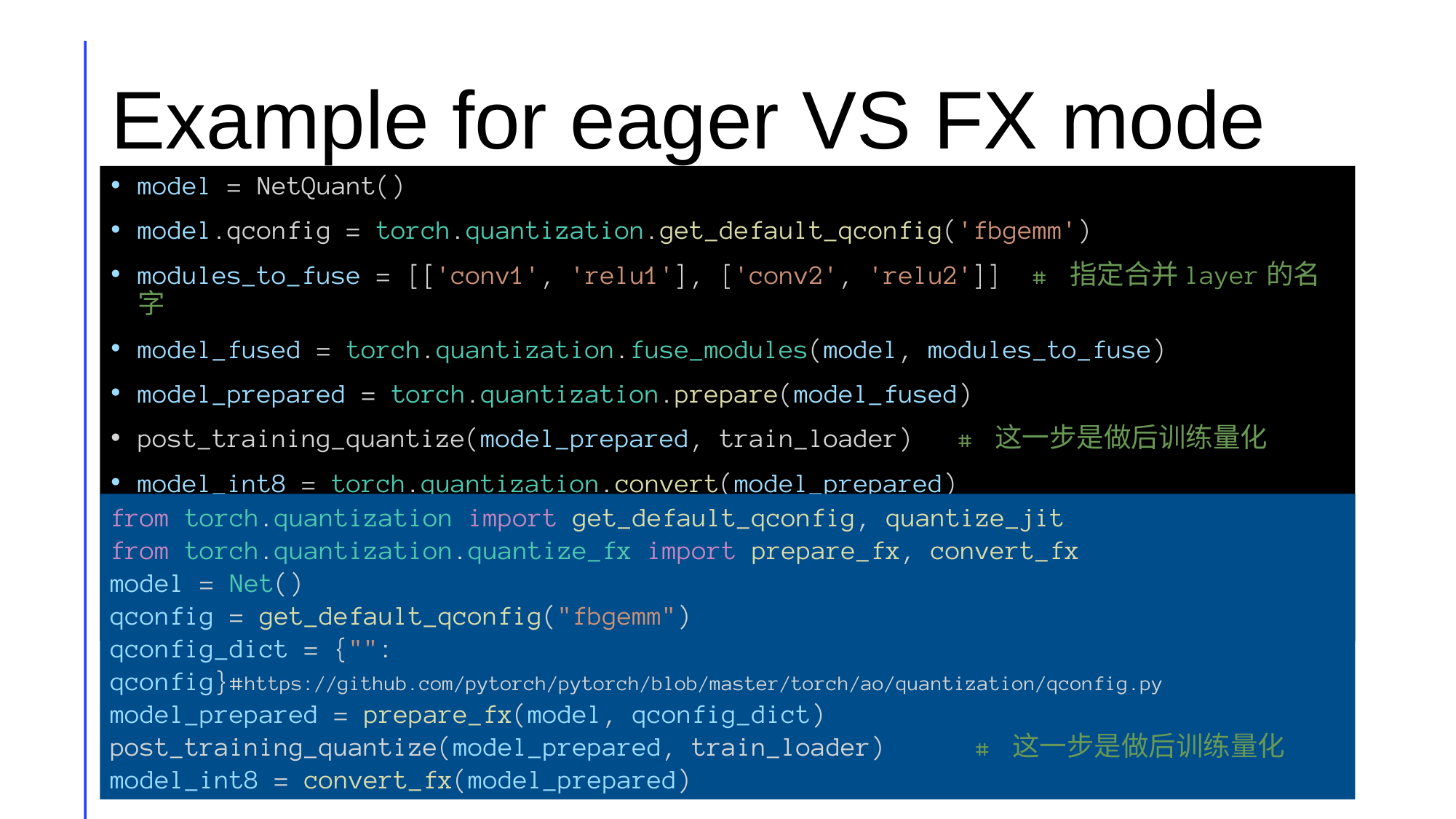

# Example for eager VS FX mode
model = NetQuant()
model.qconfig = torch.quantization.get_default_qconfig('fbgemm')
modules_to_fuse = [['conv1', 'relu1'], ['conv2', 'relu2']]  # 指定合并layer的名字
model_fused = torch.quantization.fuse_modules(model, modules_to_fuse)
model_prepared = torch.quantization.prepare(model_fused)
post_training_quantize(model_prepared, train_loader)   # 这一步是做后训练量化
model_int8 = torch.quantization.convert(model_prepared)
from torch.quantization import get_default_qconfig, quantize_jit
from torch.quantization.quantize_fx import prepare_fx, convert_fx
model = Net()
qconfig = get_default_qconfig("fbgemm")
qconfig_dict = {"": qconfig}#https://github.com/pytorch/pytorch/blob/master/torch/ao/quantization/qconfig.py
model_prepared = prepare_fx(model, qconfig_dict)
post_training_quantize(model_prepared, train_loader)      # 这一步是做后训练量化
model_int8 = convert_fx(model_prepared)
18